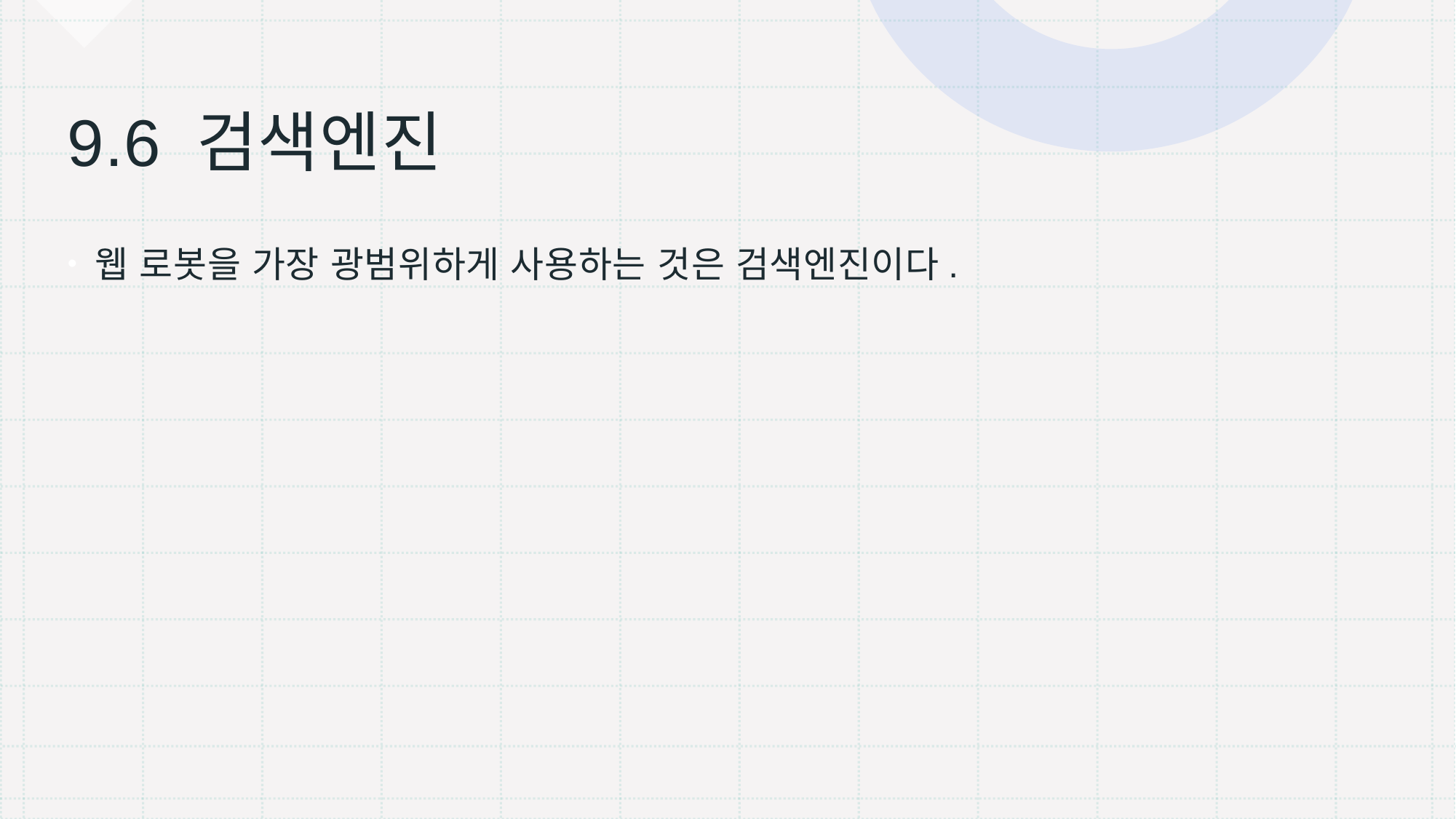

# 9.6 검색엔진
웹 로봇을 가장 광범위하게 사용하는 것은 검색엔진이다.